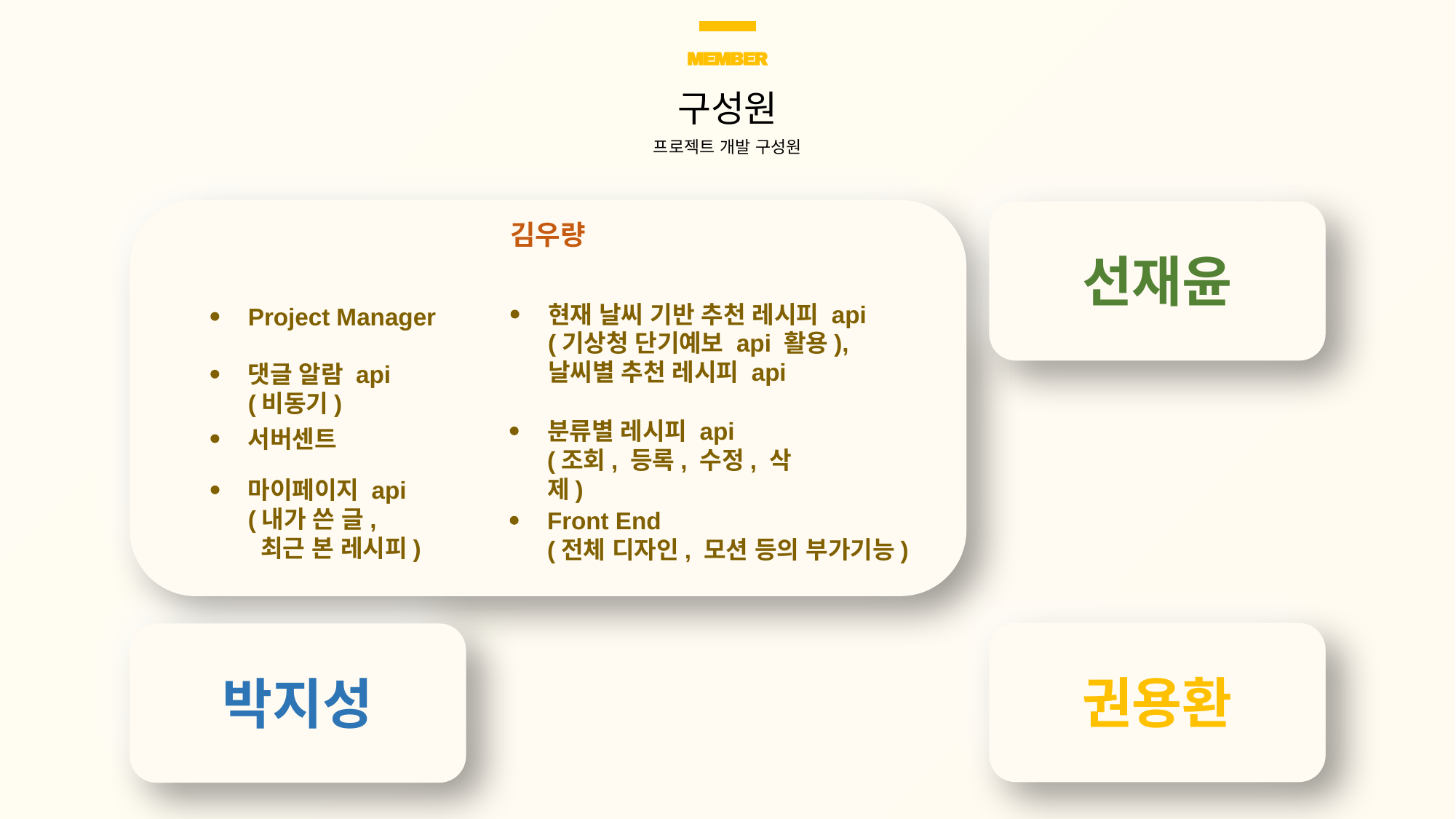

MEMBER
구성원
프로젝트 개발 구성원

김우량
선재윤
현재 날씨 기반 추천 레시피 api
(기상청 단기예보 api 활용),
날씨별 추천 레시피 api

Project Manager

댓글 알람 api
(비동기)

분류별 레시피 api
(조회, 등록, 수정, 삭제)

서버센트

마이페이지 api
(내가 쓴 글,
 최근 본 레시피)

Front End
(전체 디자인, 모션 등의 부가기능)

권용환
박지성